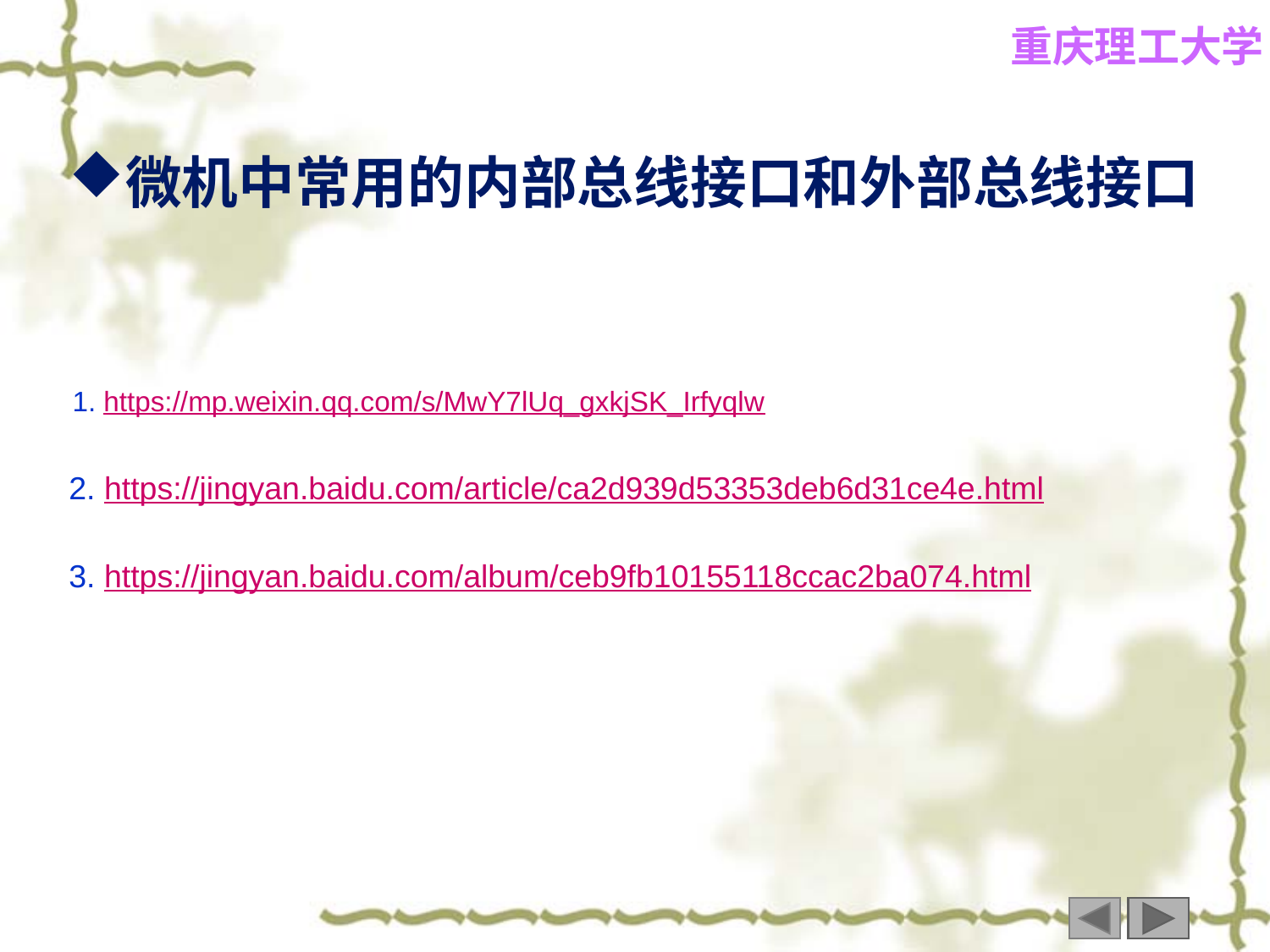

微机中常用的内部总线接口和外部总线接口
1. https://mp.weixin.qq.com/s/MwY7lUq_gxkjSK_Irfyqlw
2. https://jingyan.baidu.com/article/ca2d939d53353deb6d31ce4e.html
3. https://jingyan.baidu.com/album/ceb9fb10155118ccac2ba074.html